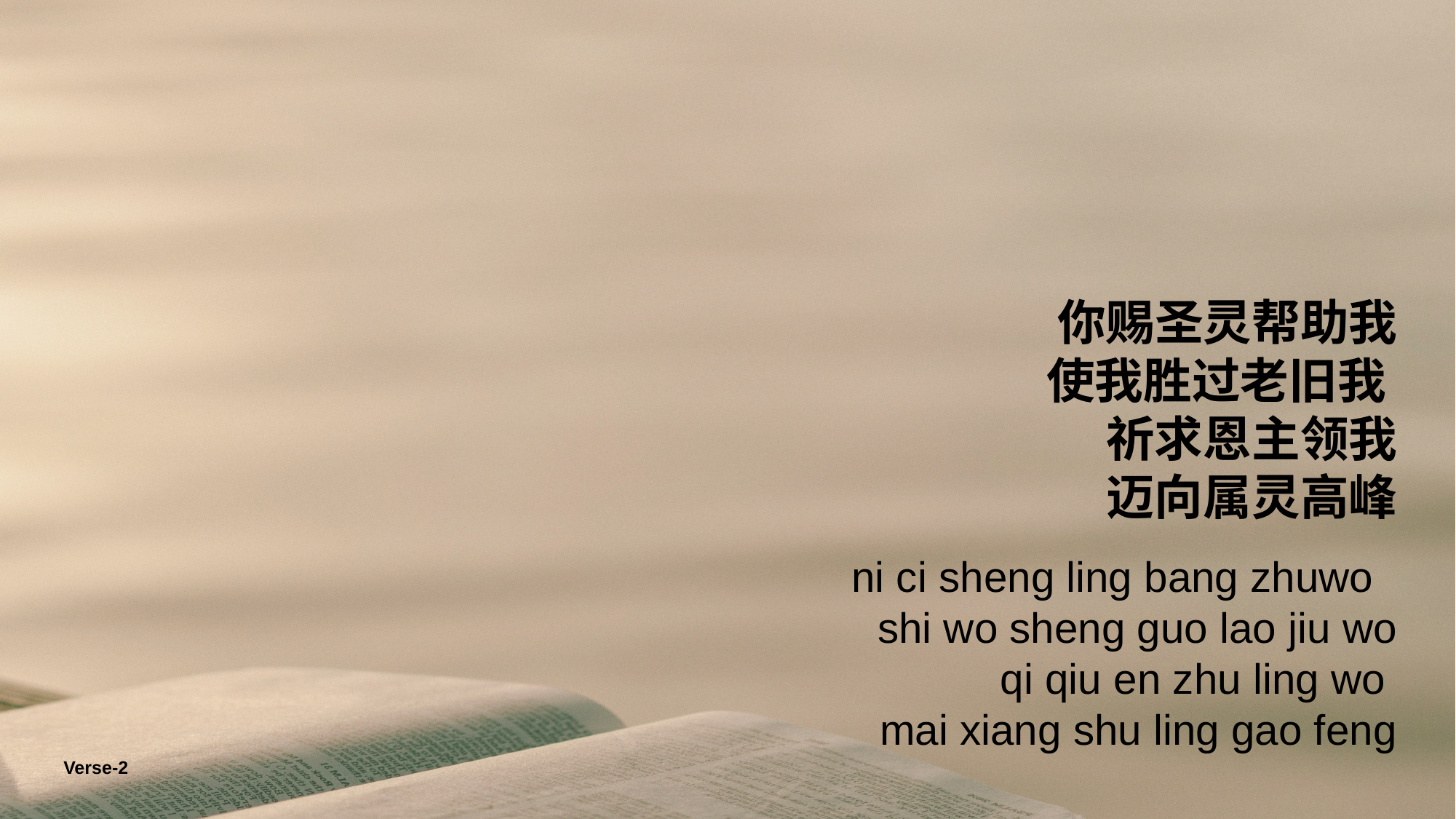

你赐圣灵帮助我
使我胜过老旧我
祈求恩主领我
迈向属灵高峰

ni ci sheng ling bang zhuwo
shi wo sheng guo lao jiu wo
qi qiu en zhu ling wo
mai xiang shu ling gao feng

Verse-2